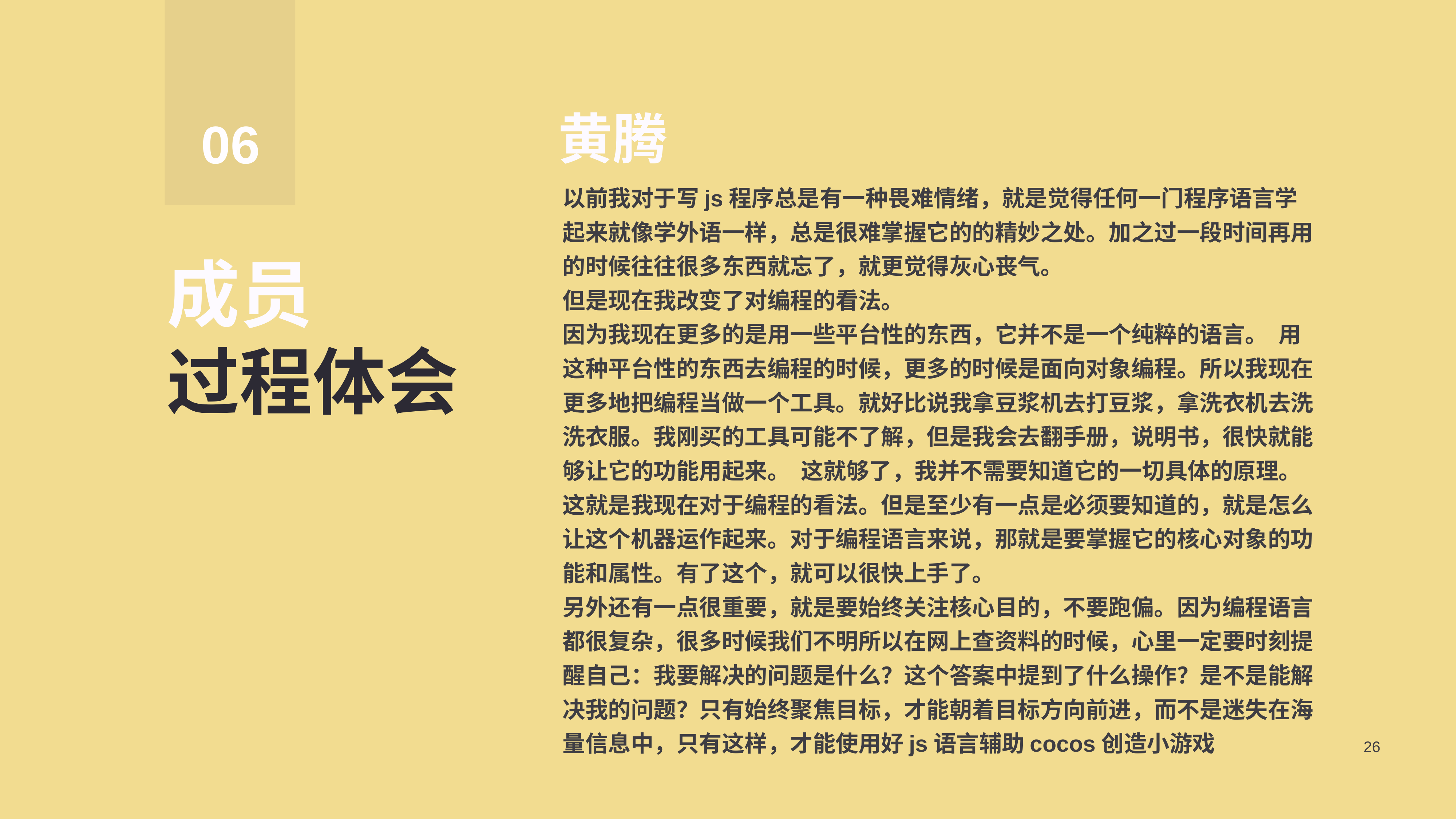

06
黄腾
以前我对于写js程序总是有一种畏难情绪，就是觉得任何一门程序语言学起来就像学外语一样，总是很难掌握它的的精妙之处。加之过一段时间再用的时候往往很多东西就忘了，就更觉得灰心丧气。
但是现在我改变了对编程的看法。
因为我现在更多的是用一些平台性的东西，它并不是一个纯粹的语言。﻿用这种平台性的东西去编程的时候，更多的时候是面向对象编程。所以我现在更多地把编程当做一个工具。就好比说我拿豆浆机去打豆浆，拿洗衣机去洗洗衣服。我刚买的工具可能不了解，但是我会去翻手册，说明书，很快就能够让它的功能用起来。﻿﻿这就够了，我并不需要知道它的一切具体的原理。这就是我现在对于编程的看法。但是至少有一点是必须要知道的，就是怎么让这个机器运作起来。对于编程语言来说，那就是要掌握它的核心对象的功能和属性。有了这个，就可以很快上手了。
另外还有一点很重要，就是要始终关注核心目的，不要跑偏。因为编程语言都很复杂，很多时候我们不明所以在网上查资料的时候，心里一定要时刻提醒自己：我要解决的问题是什么？这个答案中提到了什么操作？是不是能解决我的问题？只有始终聚焦目标，才能朝着目标方向前进，而不是迷失在海量信息中，只有这样，才能使用好js语言辅助cocos创造小游戏
成员
过程体会
26